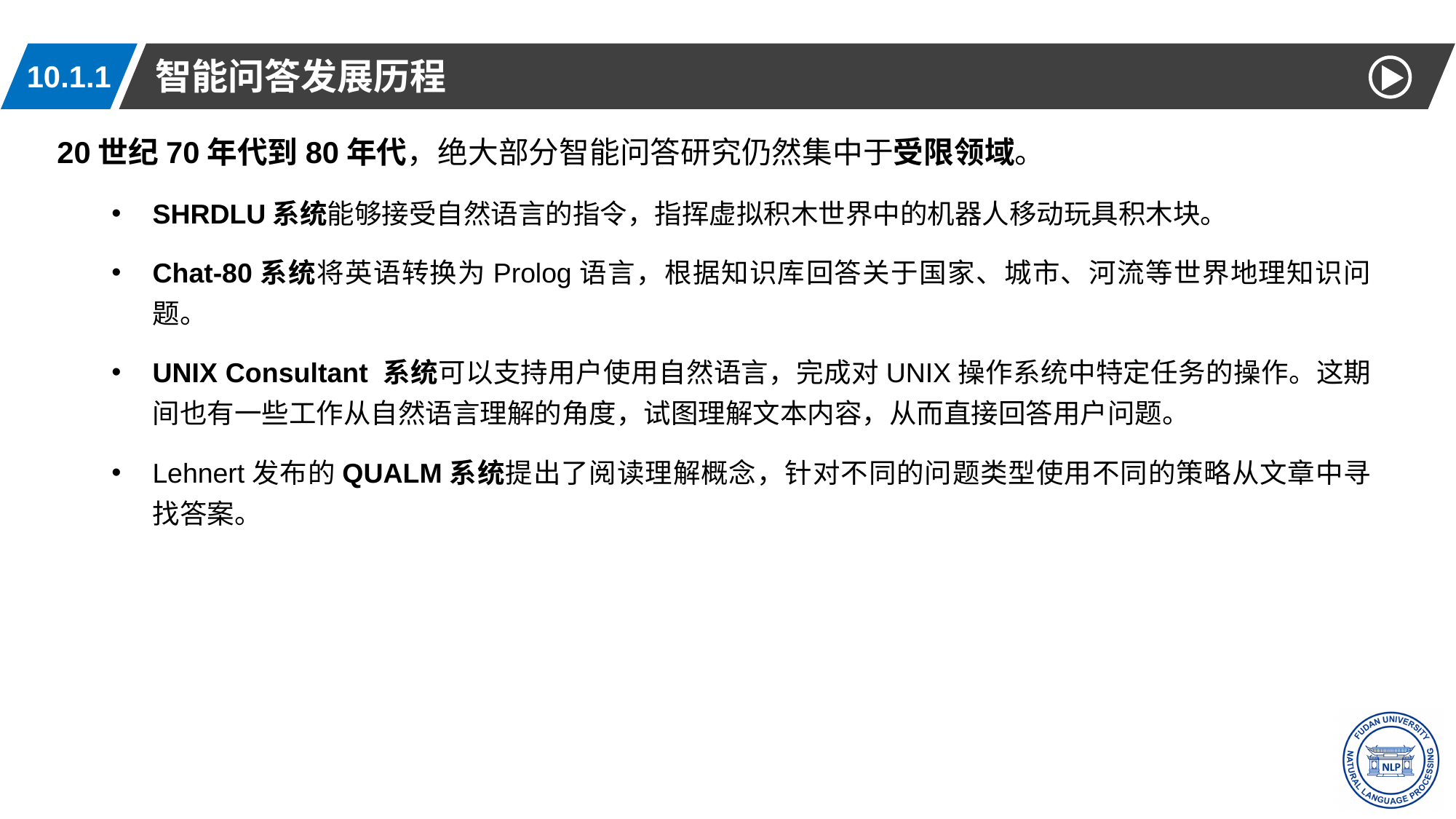

智能问答发展历程
10.1.1

20世纪70年代到80年代，绝大部分智能问答研究仍然集中于受限领域。
SHRDLU系统能够接受自然语言的指令，指挥虚拟积木世界中的机器人移动玩具积木块。
Chat-80系统将英语转换为Prolog语言，根据知识库回答关于国家、城市、河流等世界地理知识问题。
UNIX Consultant 系统可以支持用户使用自然语言，完成对UNIX操作系统中特定任务的操作。这期间也有一些工作从自然语言理解的角度，试图理解文本内容，从而直接回答用户问题。
Lehnert发布的QUALM系统提出了阅读理解概念，针对不同的问题类型使用不同的策略从文章中寻找答案。
7